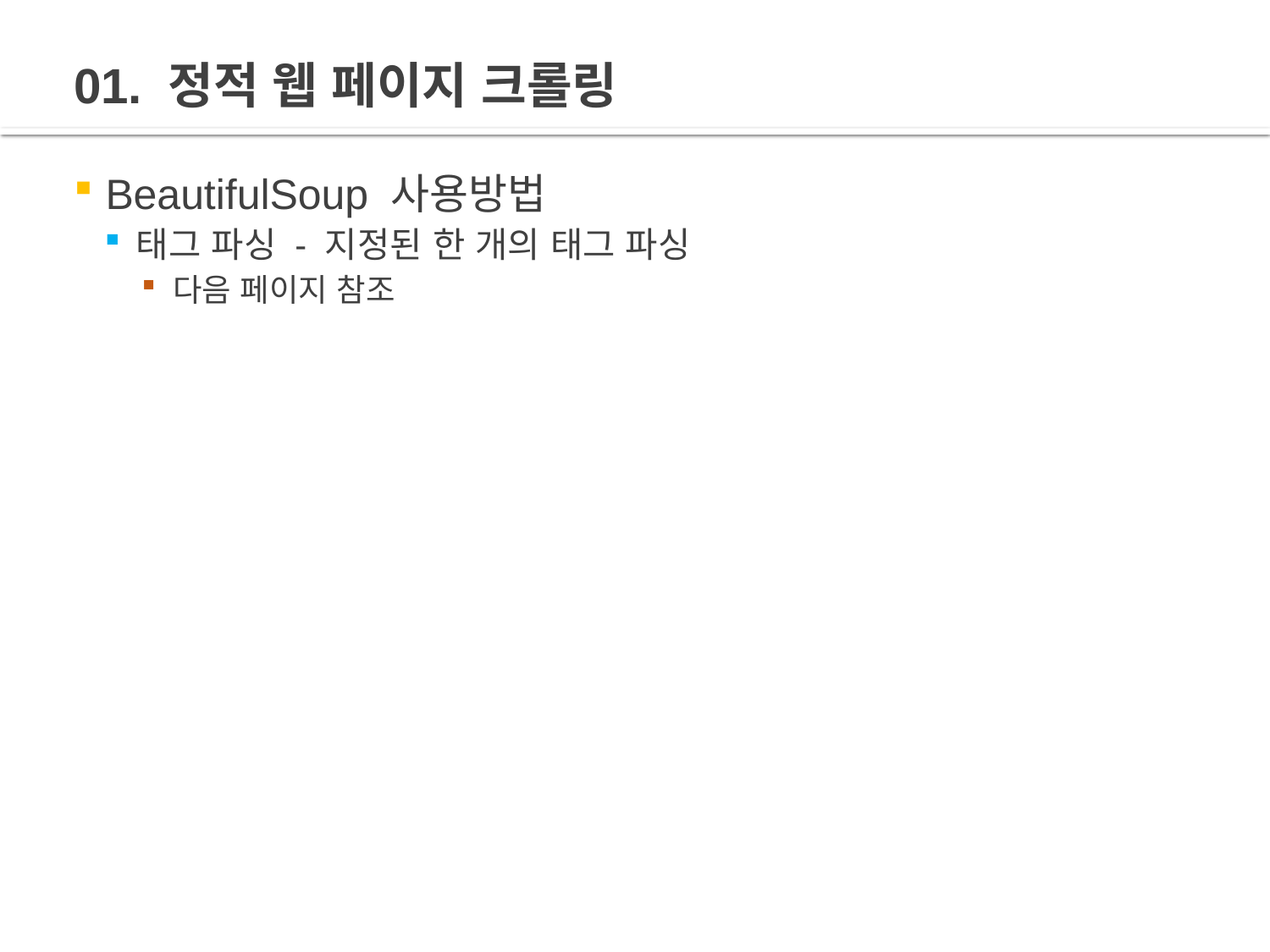

# 01. 정적 웹 페이지 크롤링
BeautifulSoup 사용방법
태그 파싱 - 지정된 한 개의 태그 파싱
다음 페이지 참조